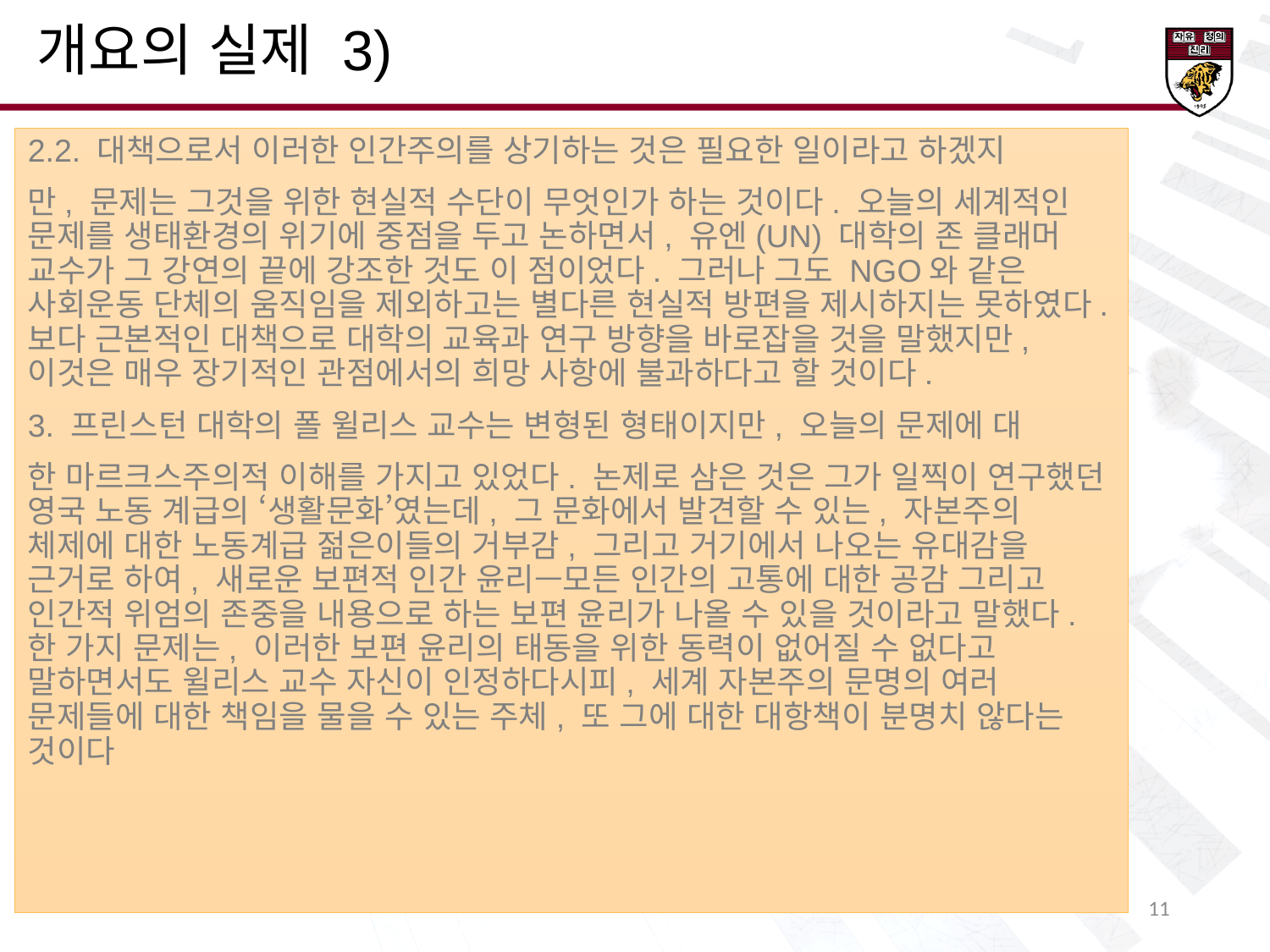

개요의 실제 3)
2.2. 대책으로서 이러한 인간주의를 상기하는 것은 필요한 일이라고 하겠지
만, 문제는 그것을 위한 현실적 수단이 무엇인가 하는 것이다. 오늘의 세계적인 문제를 생태환경의 위기에 중점을 두고 논하면서, 유엔(UN) 대학의 존 클래머 교수가 그 강연의 끝에 강조한 것도 이 점이었다. 그러나 그도 NGO와 같은 사회운동 단체의 움직임을 제외하고는 별다른 현실적 방편을 제시하지는 못하였다. 보다 근본적인 대책으로 대학의 교육과 연구 방향을 바로잡을 것을 말했지만, 이것은 매우 장기적인 관점에서의 희망 사항에 불과하다고 할 것이다.
3. 프린스턴 대학의 폴 윌리스 교수는 변형된 형태이지만, 오늘의 문제에 대
한 마르크스주의적 이해를 가지고 있었다. 논제로 삼은 것은 그가 일찍이 연구했던 영국 노동 계급의 ‘생활문화’였는데, 그 문화에서 발견할 수 있는, 자본주의 체제에 대한 노동계급 젊은이들의 거부감, 그리고 거기에서 나오는 유대감을 근거로 하여, 새로운 보편적 인간 윤리—모든 인간의 고통에 대한 공감 그리고 인간적 위엄의 존중을 내용으로 하는 보편 윤리가 나올 수 있을 것이라고 말했다. 한 가지 문제는, 이러한 보편 윤리의 태동을 위한 동력이 없어질 수 없다고 말하면서도 윌리스 교수 자신이 인정하다시피, 세계 자본주의 문명의 여러 문제들에 대한 책임을 물을 수 있는 주체, 또 그에 대한 대항책이 분명치 않다는 것이다

11